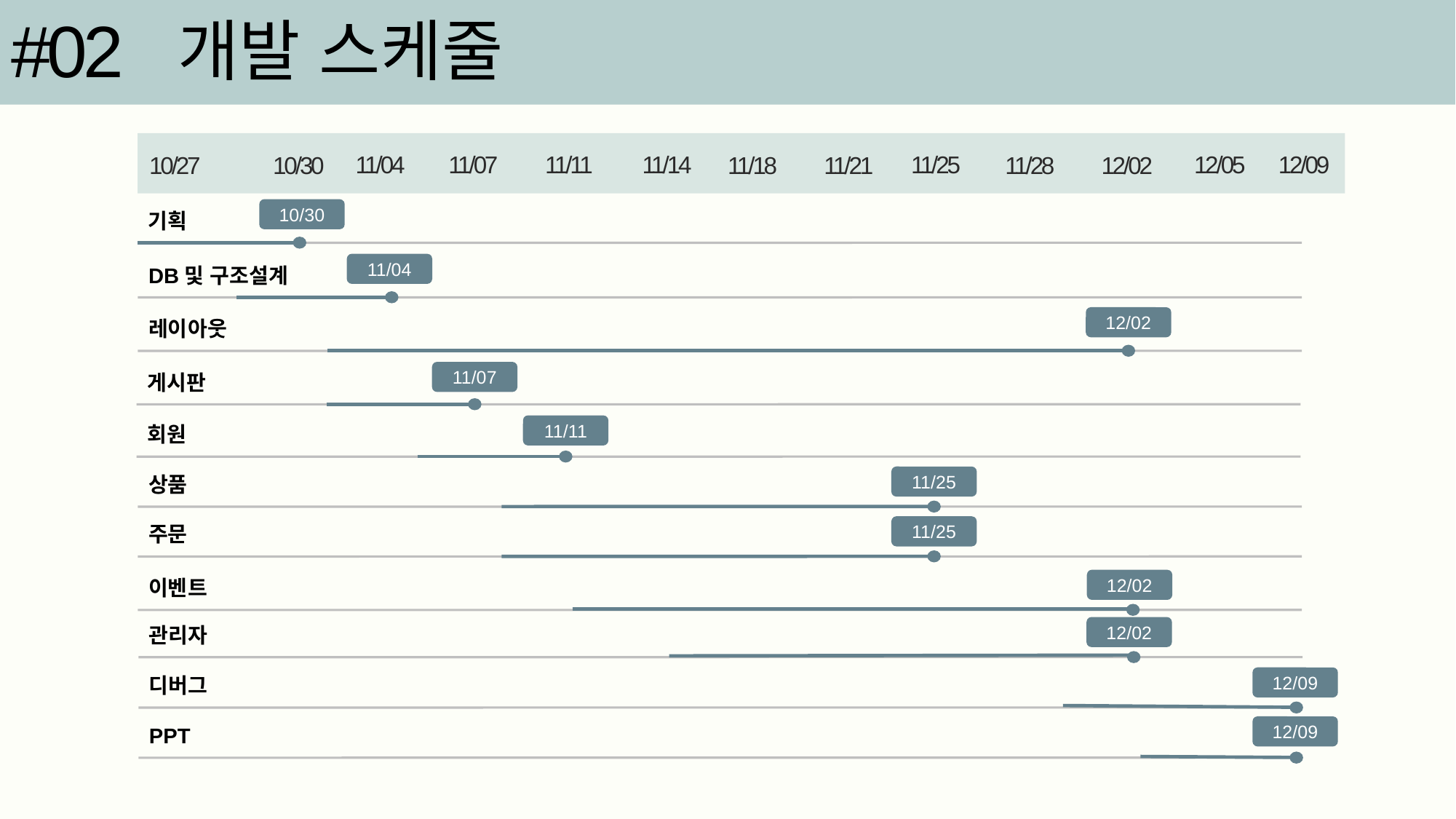

#02
개발 스케줄

11/07
11/25
12/05
11/11
11/14
11/04
12/09
11/21
10/27
10/30
11/18
11/28
12/02
10/30
기획

11/04
DB및 구조설계

12/02
레이아웃

11/07
게시판

11/11
회원

상품
11/25

주문
11/25

이벤트
12/02

관리자
12/02

디버그
12/09

12/09
PPT